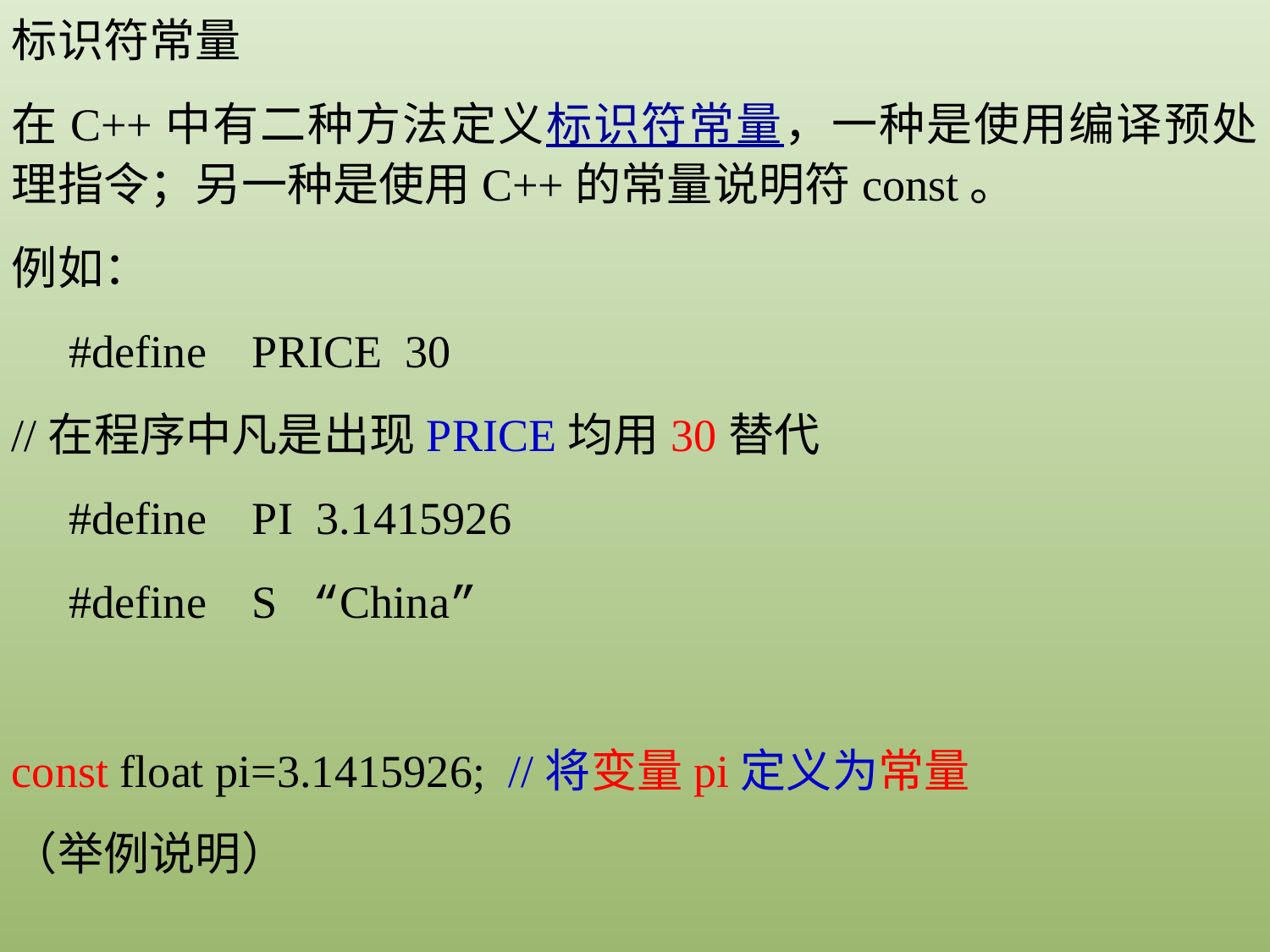

标识符常量
在C++中有二种方法定义标识符常量，一种是使用编译预处理指令；另一种是使用C++的常量说明符const。
例如：
     #define    PRICE  30
//在程序中凡是出现PRICE均用30替代
     #define    PI  3.1415926
     #define    S   “China”
const float pi=3.1415926;  //将变量pi定义为常量
（举例说明）
44